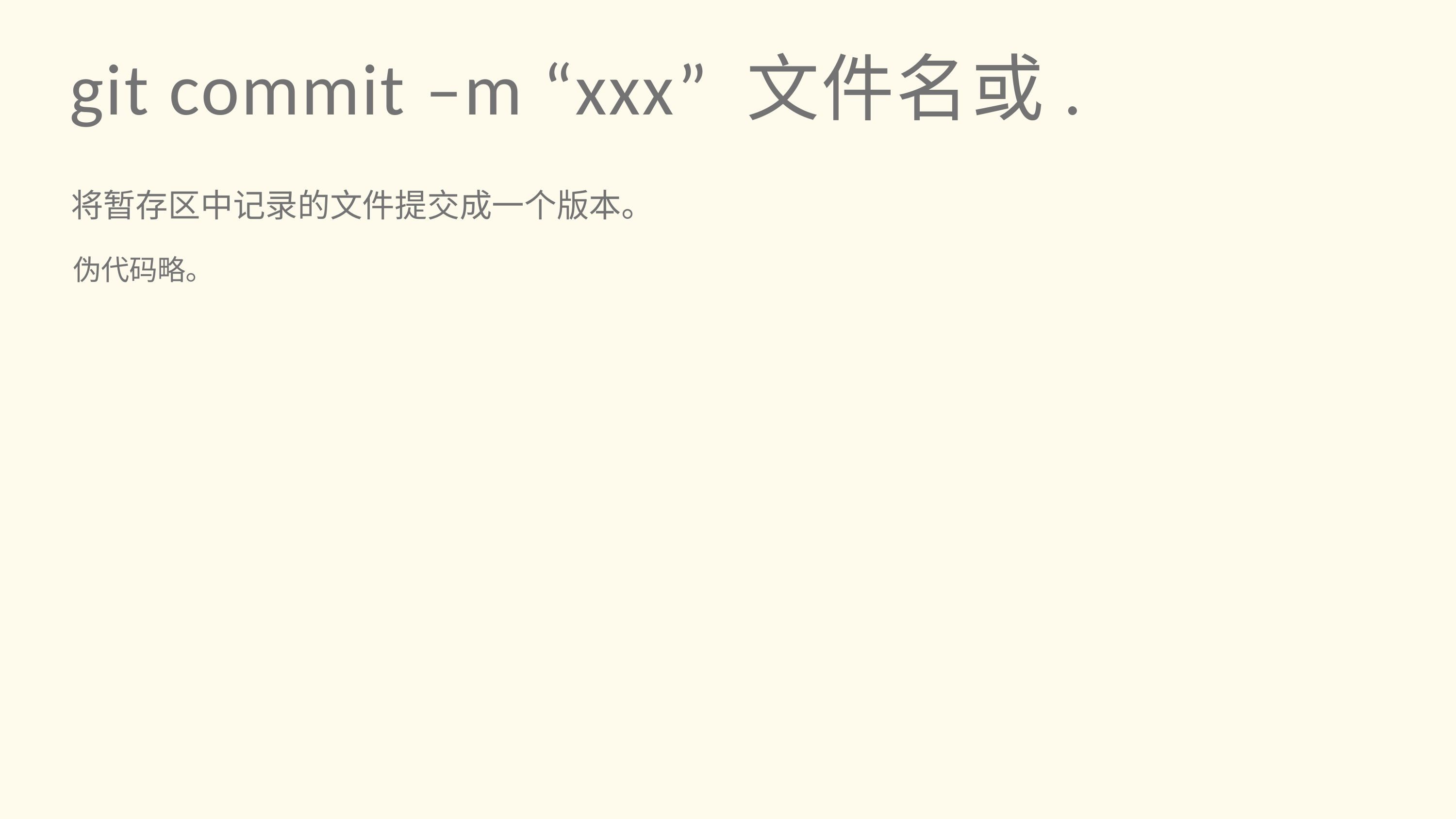

git commit –m “xxx” 文件名或.
将暂存区中记录的文件提交成一个版本。
伪代码略。